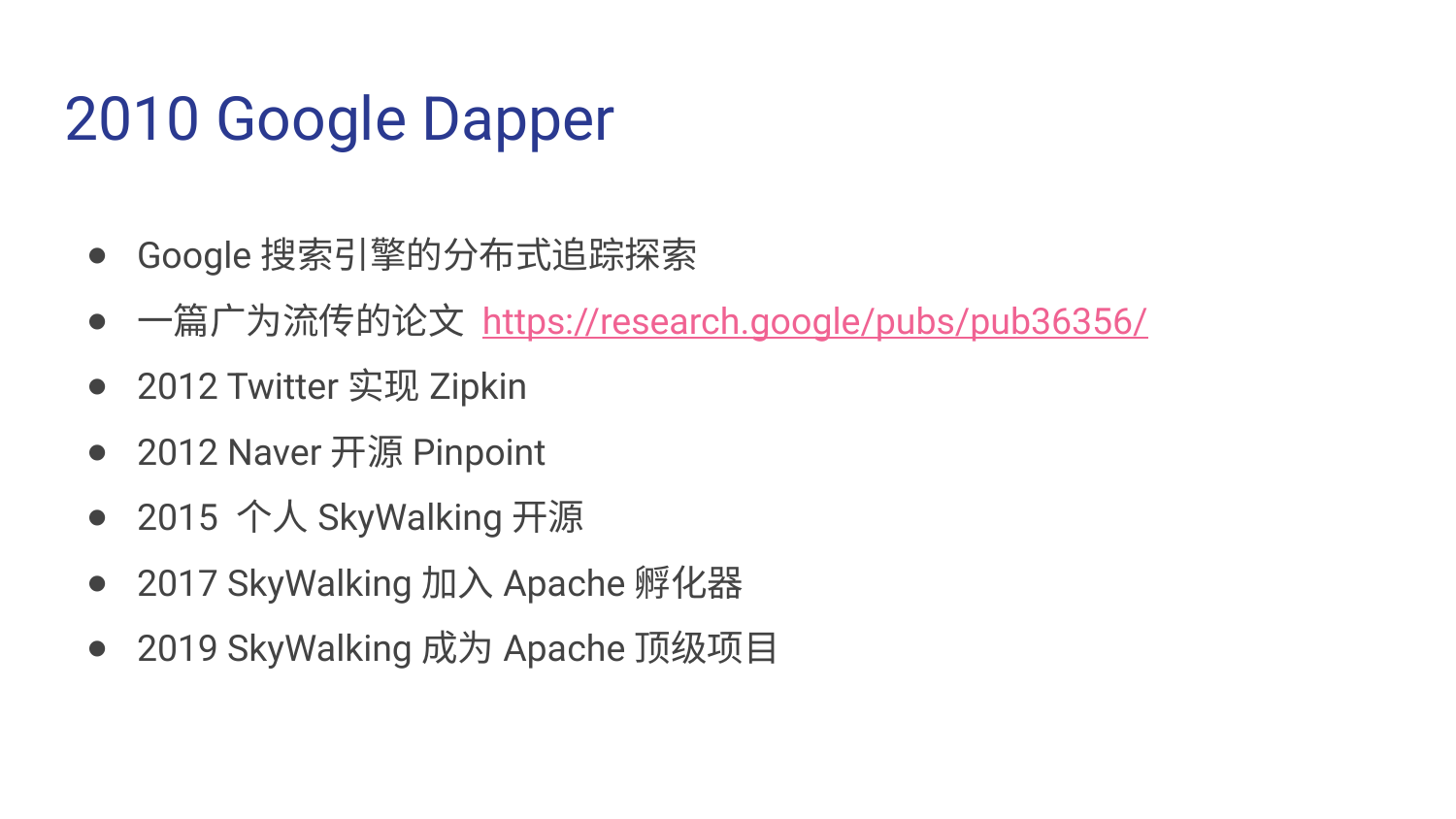

# 2010 Google Dapper
Google搜索引擎的分布式追踪探索
一篇广为流传的论文 https://research.google/pubs/pub36356/
2012 Twitter实现Zipkin
2012 Naver开源Pinpoint
2015 个人SkyWalking开源
2017 SkyWalking加入Apache孵化器
2019 SkyWalking成为Apache顶级项目